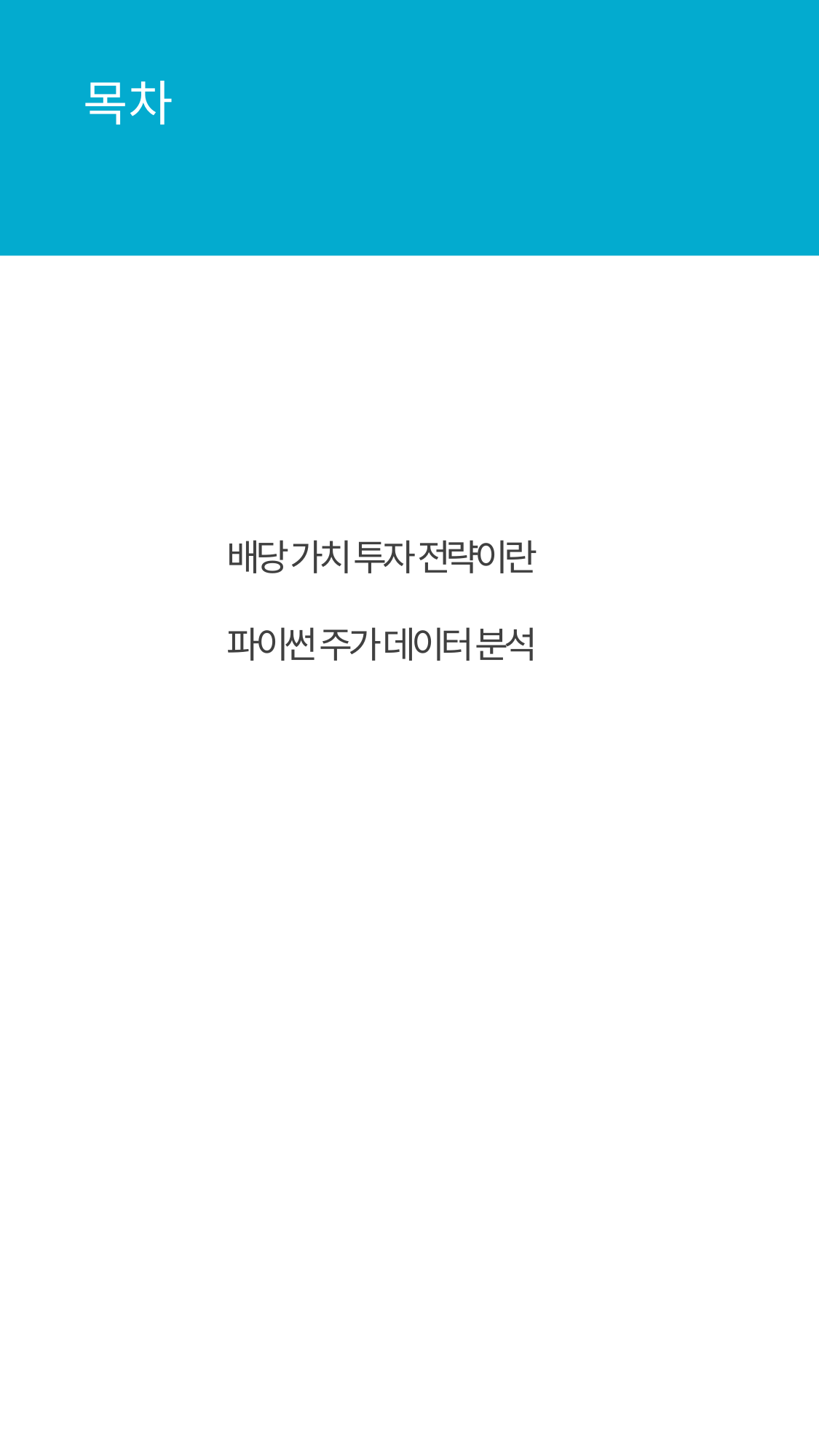

목차
배당 가치 투자 전략이란

파이썬 주가 데이터 분석